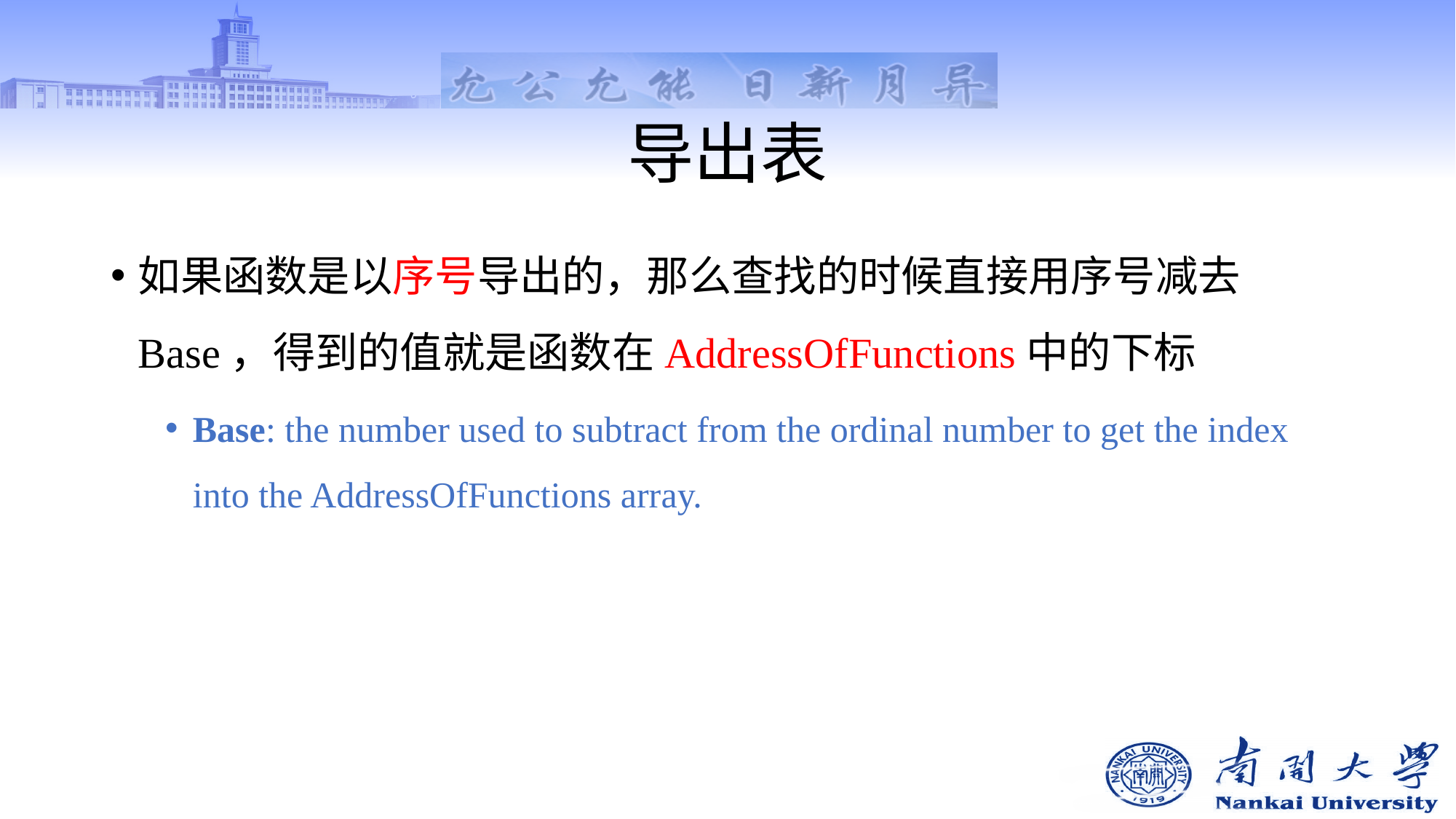

# 导出表
如果函数是以序号导出的，那么查找的时候直接用序号减去Base，得到的值就是函数在AddressOfFunctions中的下标
Base: the number used to subtract from the ordinal number to get the index into the AddressOfFunctions array.